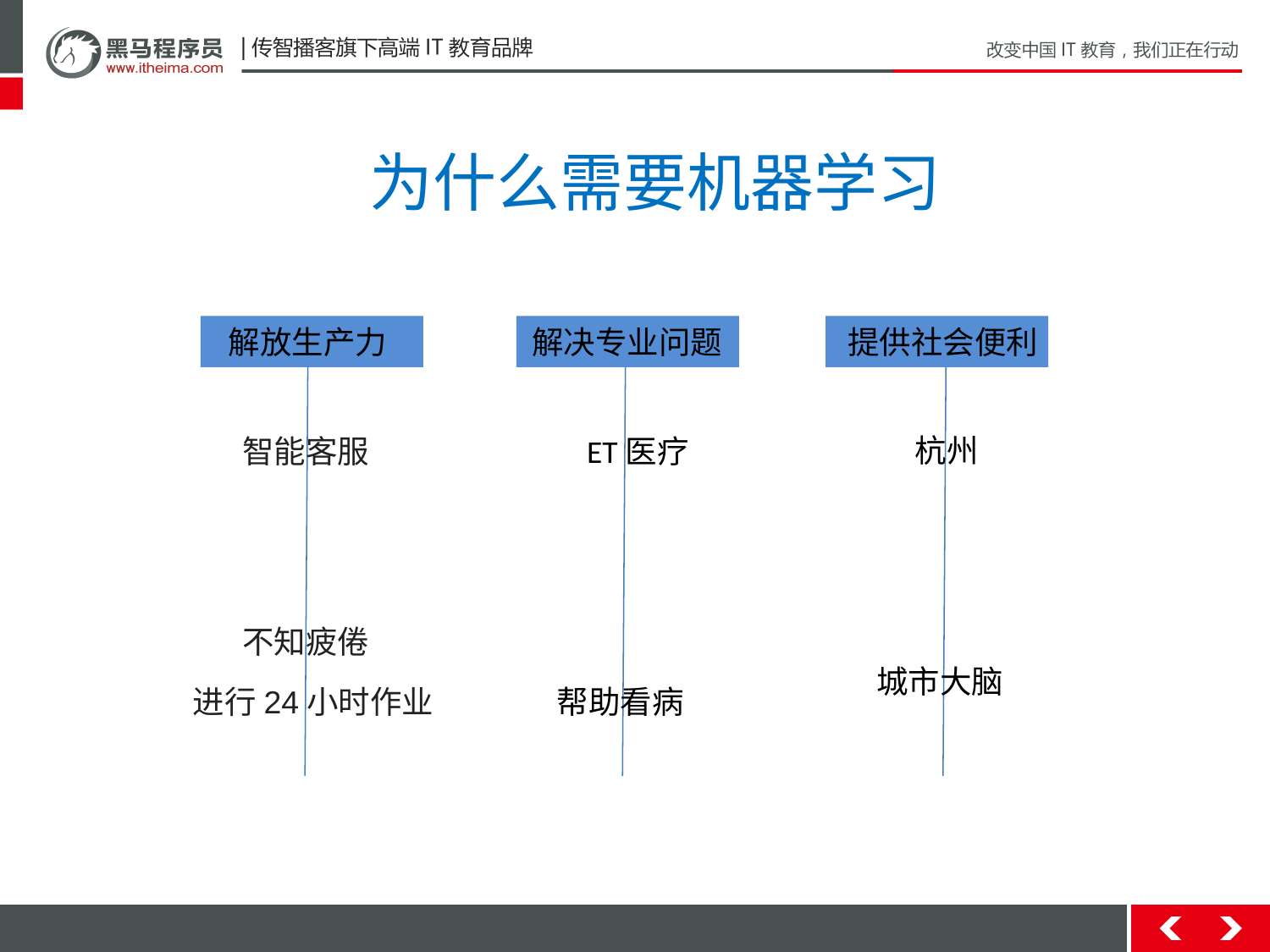

为什么需要机器学习

解放生产力

解决专业问题

提供社会便利
杭州
智能客服

不知疲倦
ET医疗
城市大脑
进行24小时作业
帮助看病